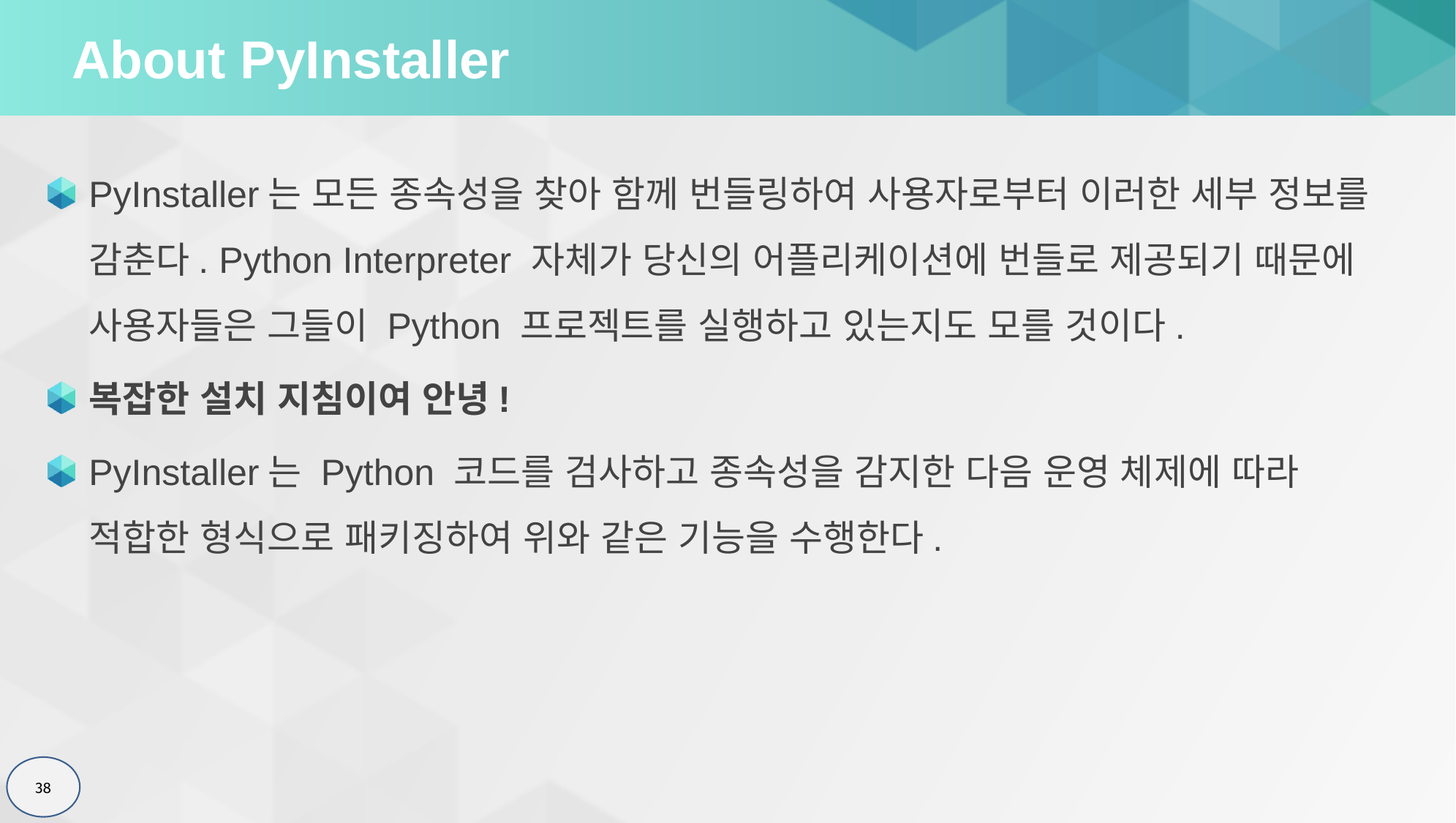

# About PyInstaller
PyInstaller는 모든 종속성을 찾아 함께 번들링하여 사용자로부터 이러한 세부 정보를 감춘다. Python Interpreter 자체가 당신의 어플리케이션에 번들로 제공되기 때문에 사용자들은 그들이 Python 프로젝트를 실행하고 있는지도 모를 것이다.
복잡한 설치 지침이여 안녕!
PyInstaller는 Python 코드를 검사하고 종속성을 감지한 다음 운영 체제에 따라 적합한 형식으로 패키징하여 위와 같은 기능을 수행한다.